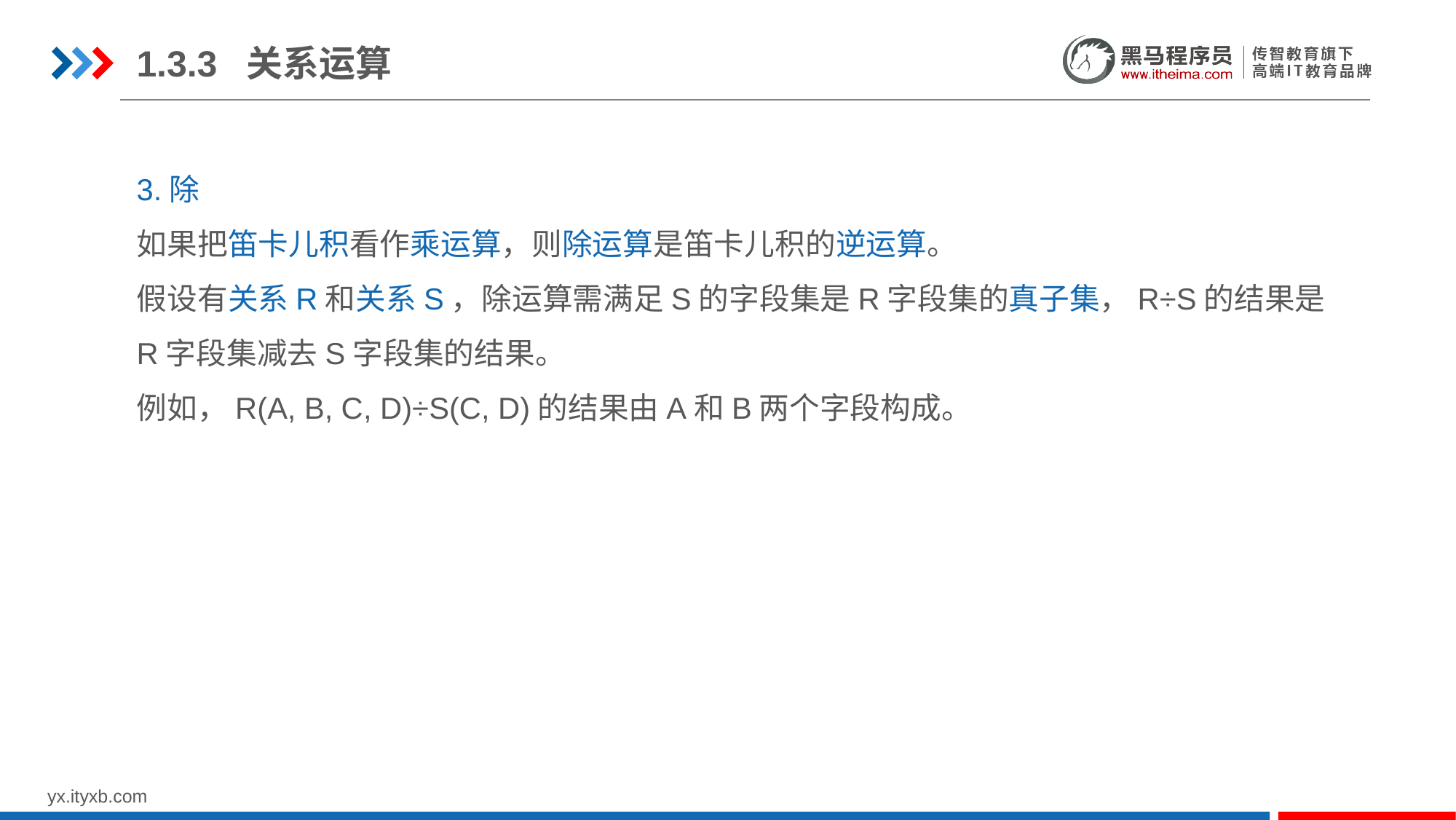

1.3.3  关系运算
3.除
如果把笛卡儿积看作乘运算，则除运算是笛卡儿积的逆运算。
假设有关系R和关系S，除运算需满足S的字段集是R字段集的真子集，R÷S的结果是R字段集减去S字段集的结果。
例如，R(A, B, C, D)÷S(C, D)的结果由A和B两个字段构成。